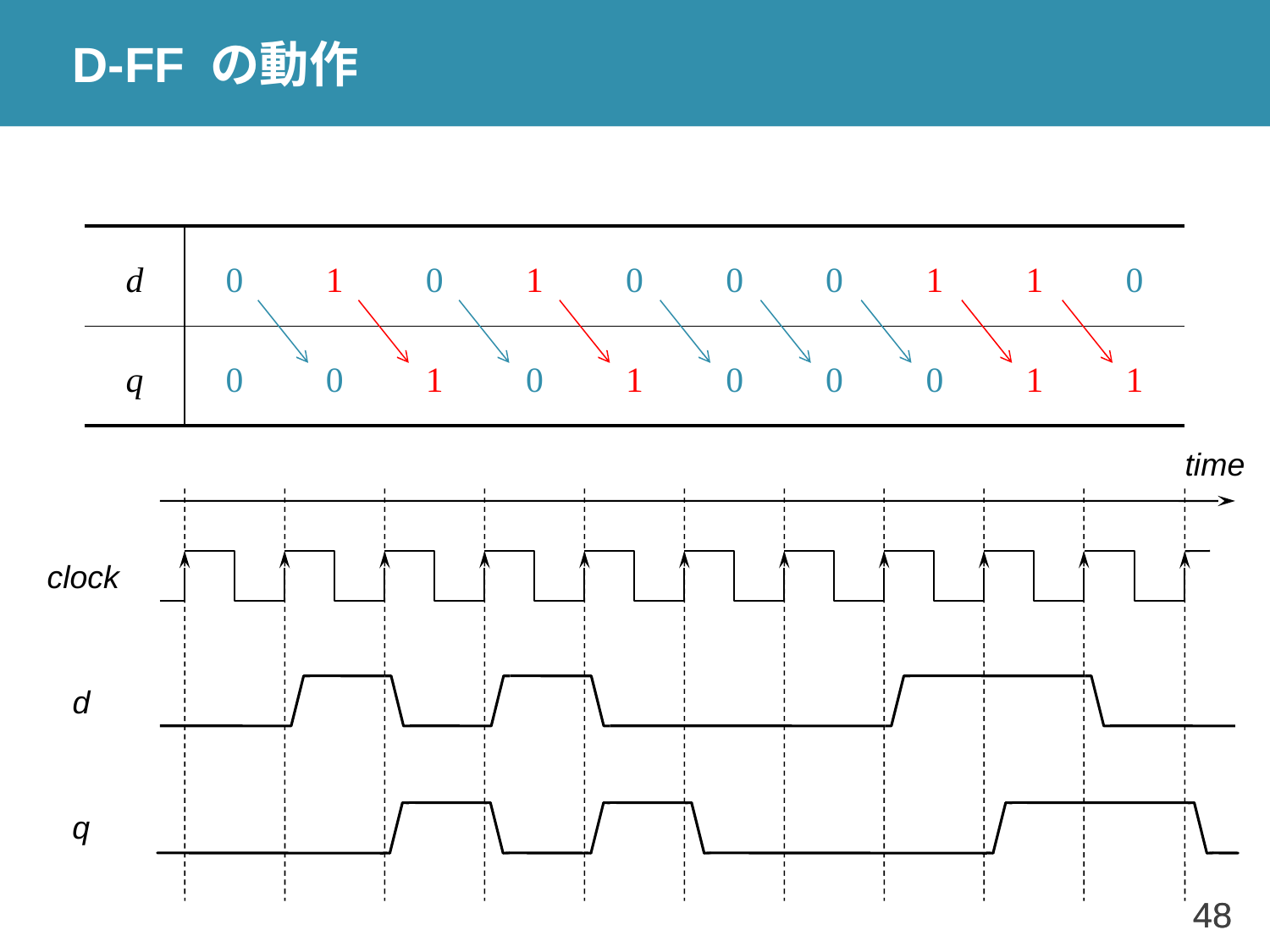

# D-FF の動作
| d | 0 | 1 | 0 | 1 | 0 | 0 | 0 | 1 | 1 | 0 |
| --- | --- | --- | --- | --- | --- | --- | --- | --- | --- | --- |
| q | 0 | 0 | 1 | 0 | 1 | 0 | 0 | 0 | 1 | 1 |
time

clock

d

q